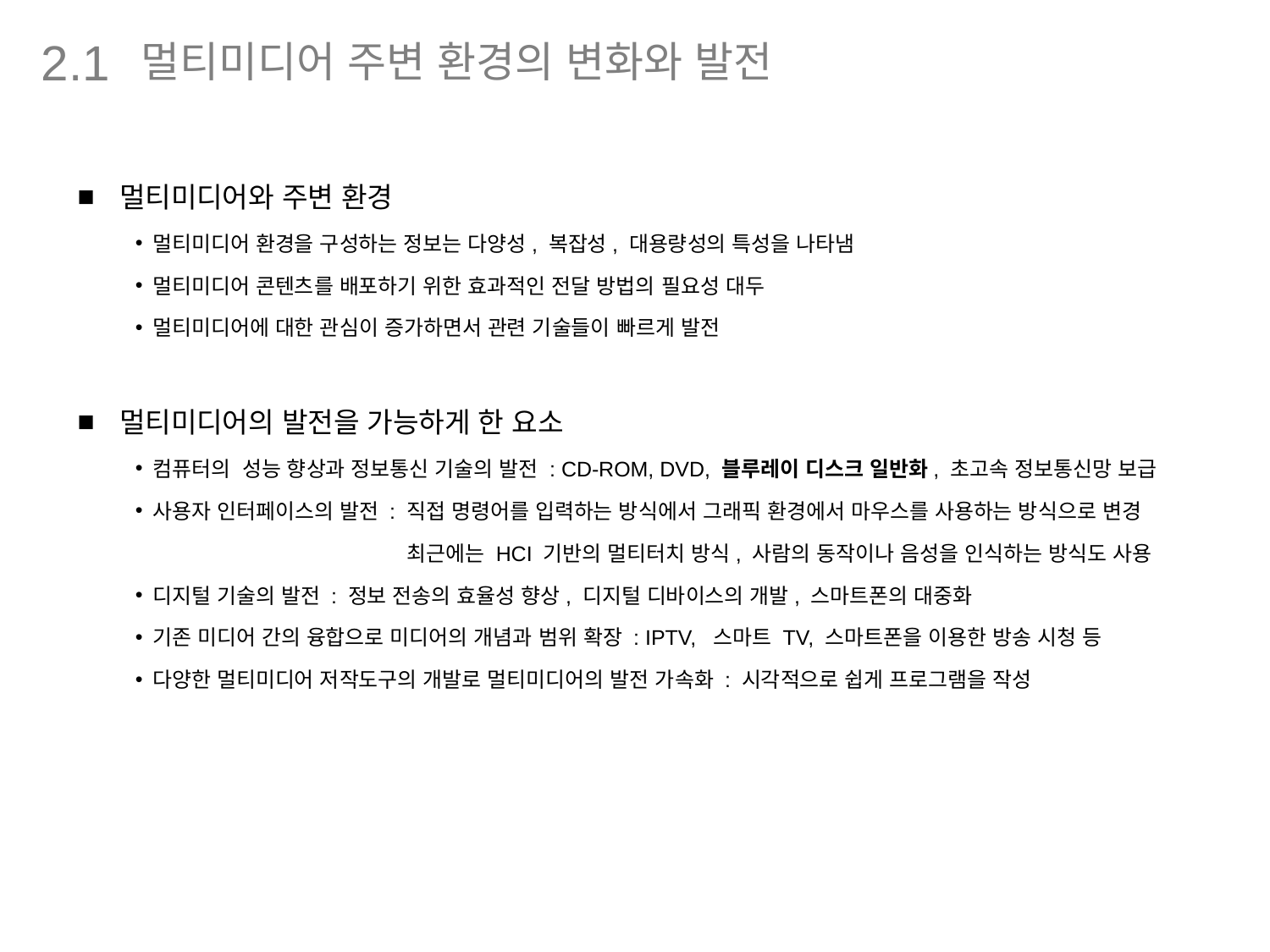

멀티미디어 주변 환경의 변화와 발전
2.1

멀티미디어와 주변 환경
멀티미디어 환경을 구성하는 정보는 다양성, 복잡성, 대용량성의 특성을 나타냄
멀티미디어 콘텐츠를 배포하기 위한 효과적인 전달 방법의 필요성 대두
멀티미디어에 대한 관심이 증가하면서 관련 기술들이 빠르게 발전

멀티미디어의 발전을 가능하게 한 요소
컴퓨터의  성능 향상과 정보통신 기술의 발전 : CD-ROM, DVD, 블루레이 디스크 일반화, 초고속 정보통신망 보급
사용자 인터페이스의 발전 : 직접 명령어를 입력하는 방식에서 그래픽 환경에서 마우스를 사용하는 방식으로 변경
                                             최근에는 HCI 기반의 멀티터치 방식, 사람의 동작이나 음성을 인식하는 방식도 사용
디지털 기술의 발전 : 정보 전송의 효율성 향상, 디지털 디바이스의 개발, 스마트폰의 대중화
기존 미디어 간의 융합으로 미디어의 개념과 범위 확장 : IPTV,  스마트 TV, 스마트폰을 이용한 방송 시청 등
다양한 멀티미디어 저작도구의 개발로 멀티미디어의 발전 가속화 : 시각적으로 쉽게 프로그램을 작성